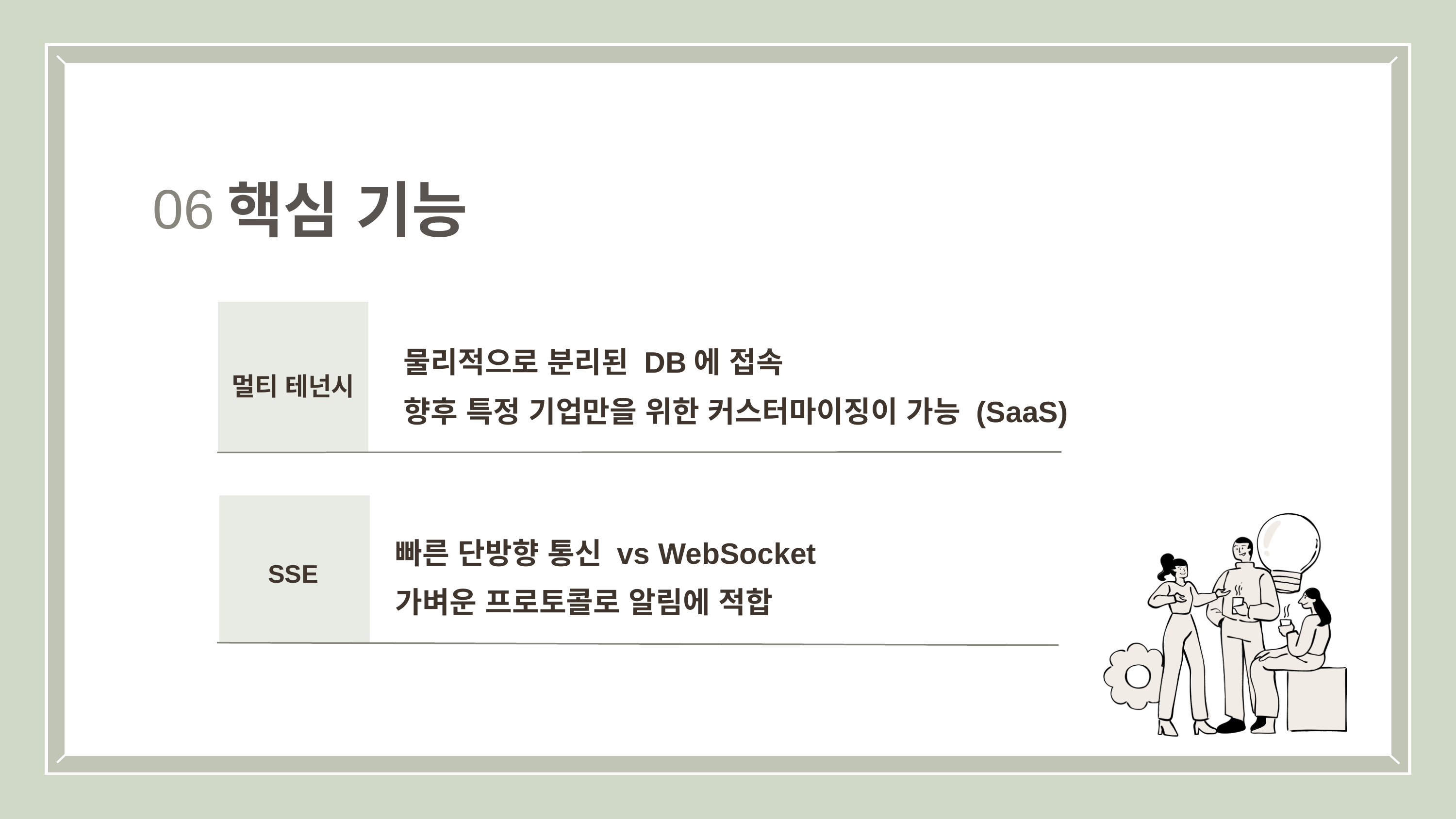

핵심 기능
06

물리적으로 분리된 DB에 접속
향후 특정 기업만을 위한 커스터마이징이 가능 (SaaS)
멀티 테넌시

빠른 단방향 통신 vs WebSocket
가벼운 프로토콜로 알림에 적합
SSE